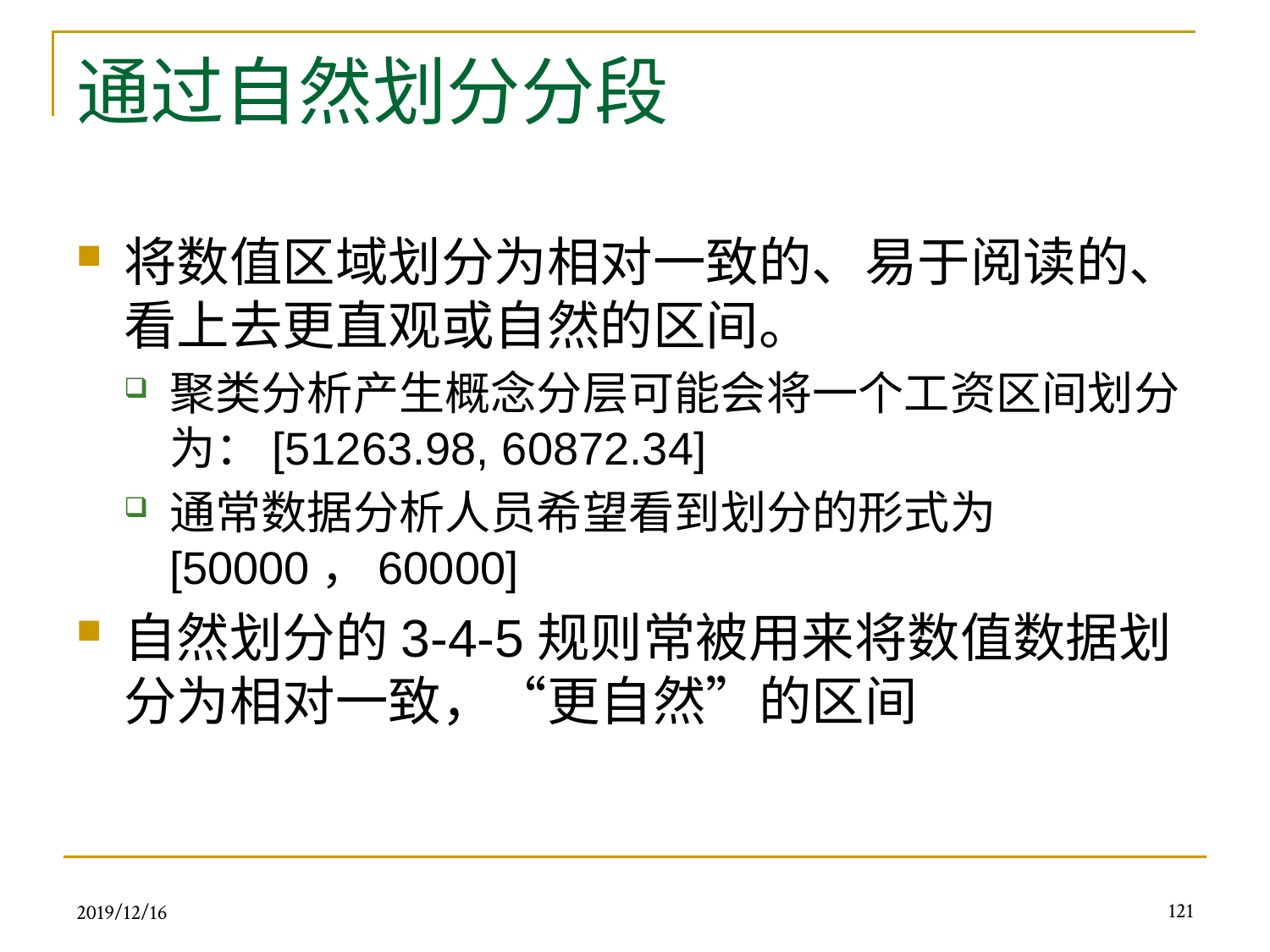

# 通过自然划分分段
将数值区域划分为相对一致的、易于阅读的、看上去更直观或自然的区间。
聚类分析产生概念分层可能会将一个工资区间划分为：[51263.98, 60872.34]
通常数据分析人员希望看到划分的形式为[50000，60000]
自然划分的3-4-5规则常被用来将数值数据划分为相对一致，“更自然”的区间
2019/12/16
121